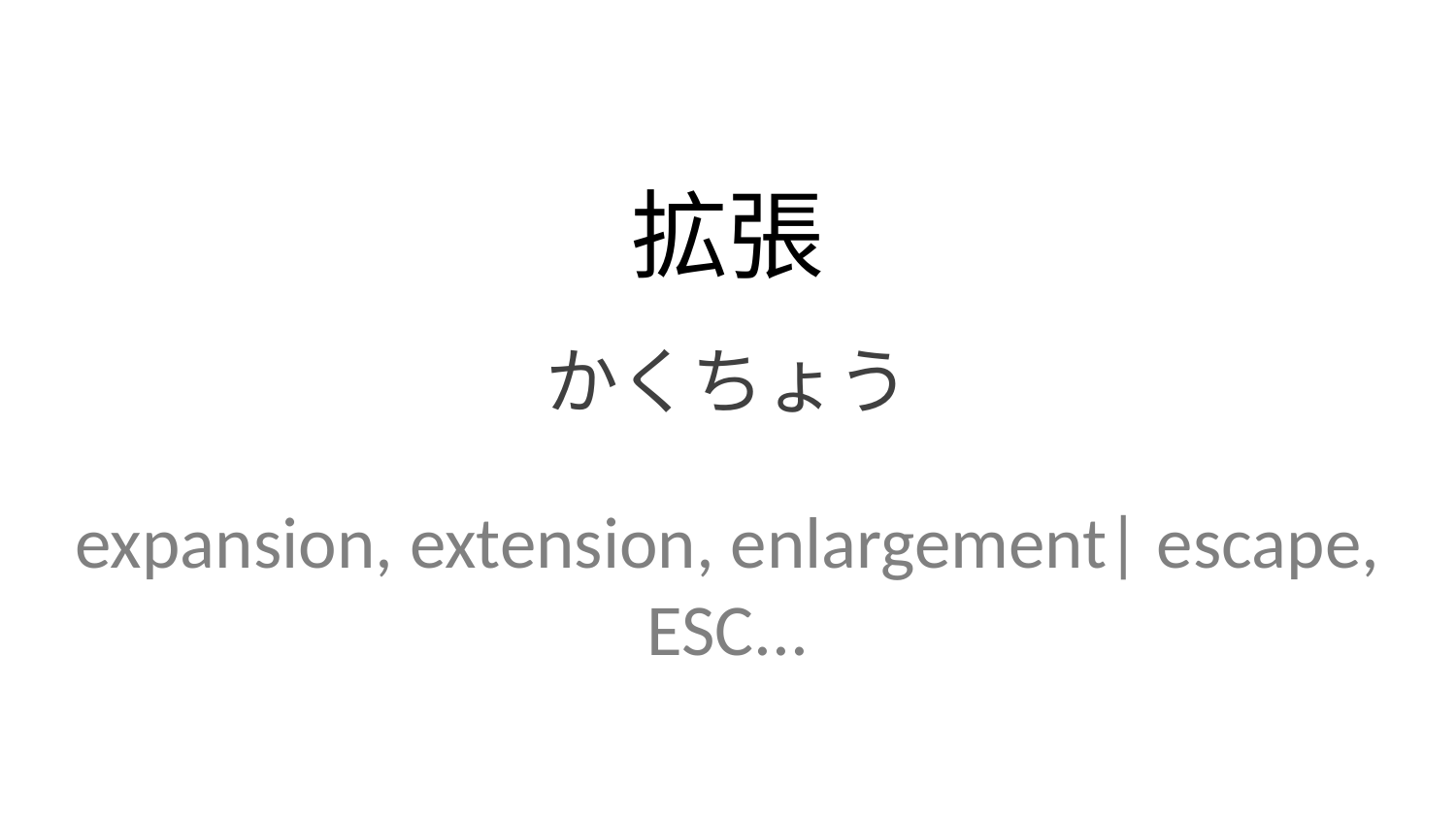

拡張

かくちょう
expansion, extension, enlargement| escape, ESC...